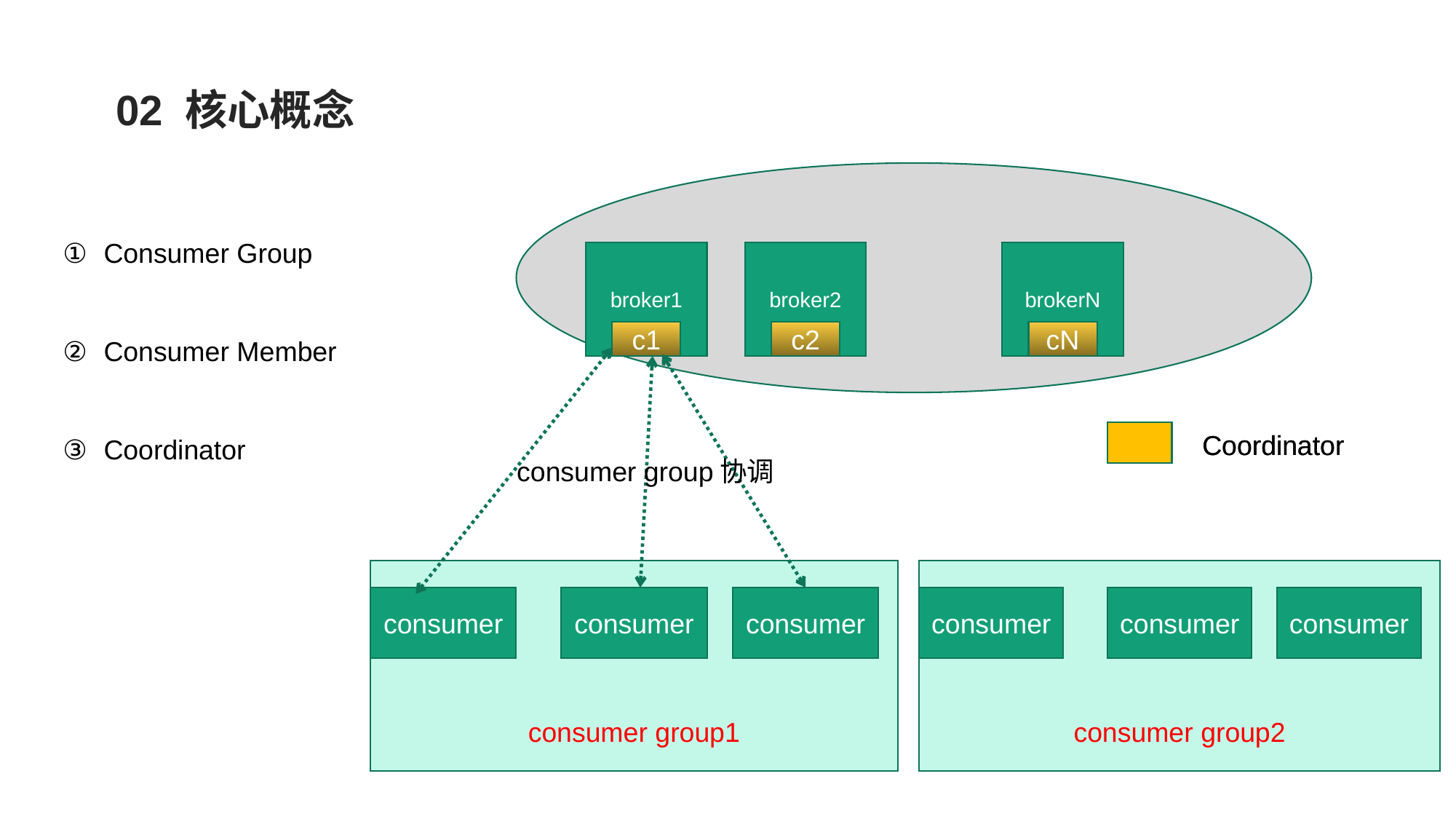

02 核心概念

broker1
c1
broker2
c2
brokerN
cN

consumer group1
consumer
consumer
consumer

consumer group2
consumer
consumer
consumer
consumer group协调
Consumer Group

Consumer Member

Coordinator

broker1
c1

Coordinator
Coordinator